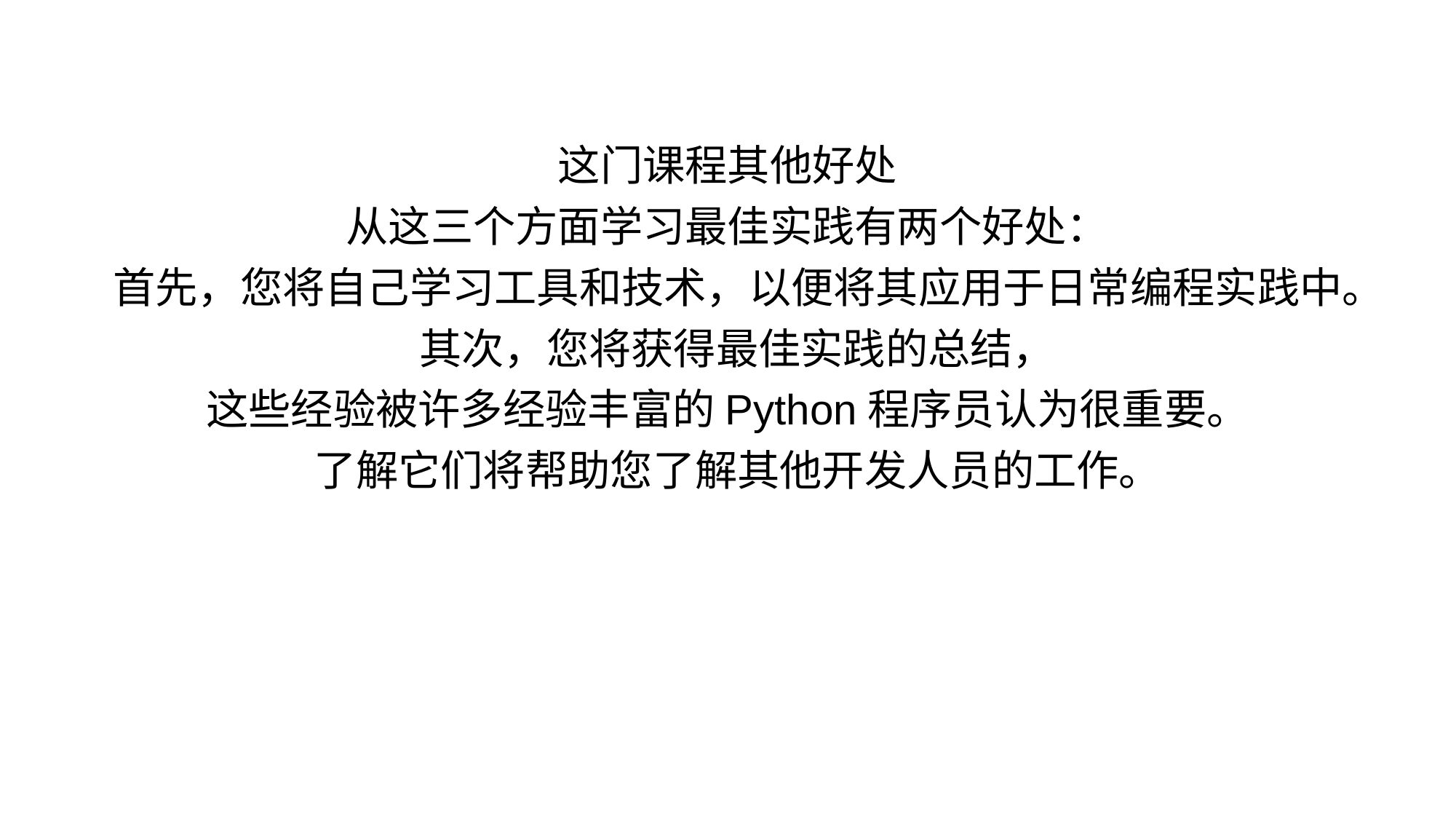

这门课程其他好处
从这三个方面学习最佳实践有两个好处：
首先，您将自己学习工具和技术，以便将其应用于日常编程实践中。
 其次，您将获得最佳实践的总结，
这些经验被许多经验丰富的Python程序员认为很重要。
 了解它们将帮助您了解其他开发人员的工作。